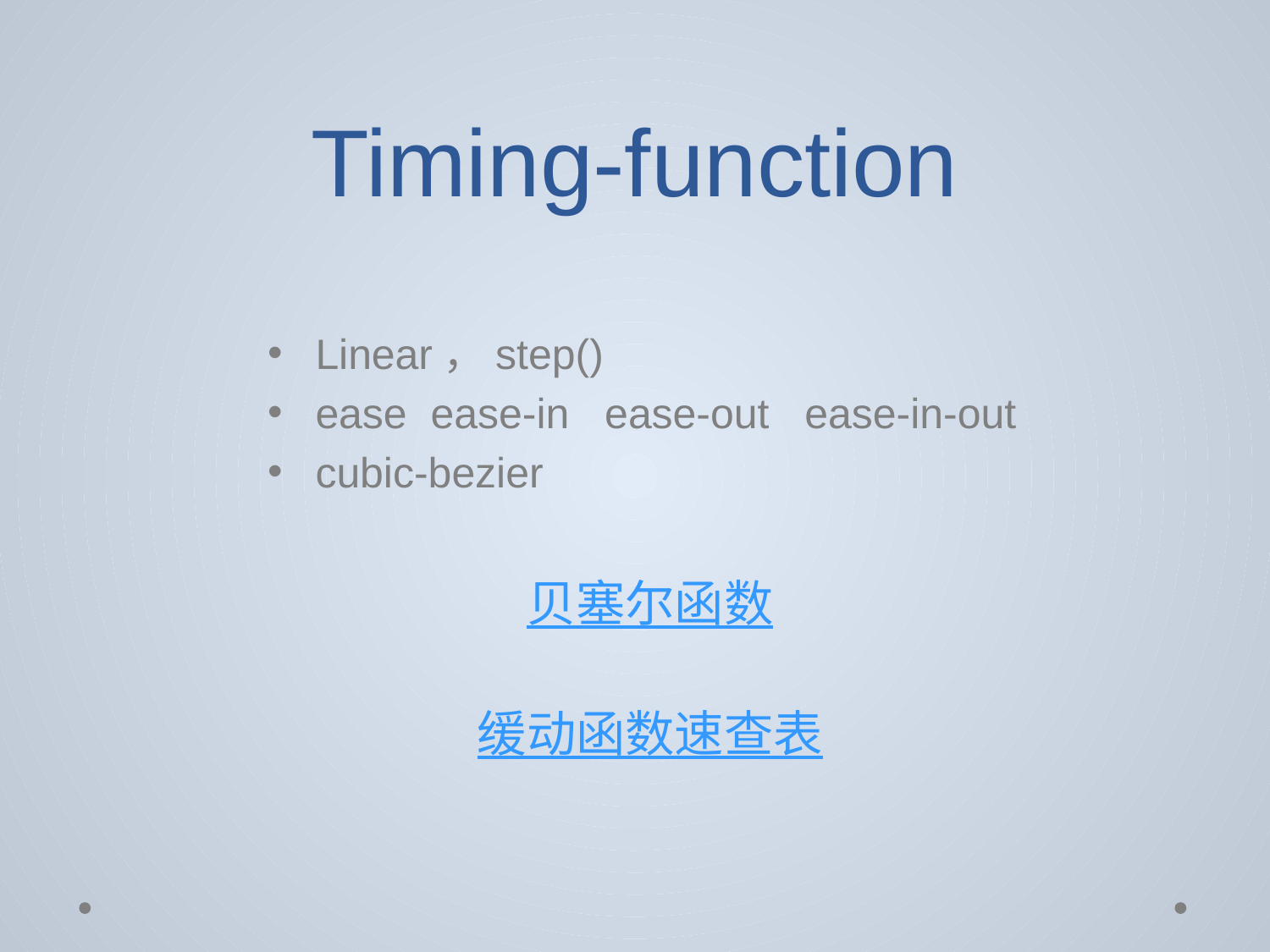

# Timing-function
Linear，step()
ease  ease-in   ease-out   ease-in-out
cubic-bezier

贝塞尔函数

缓动函数速查表